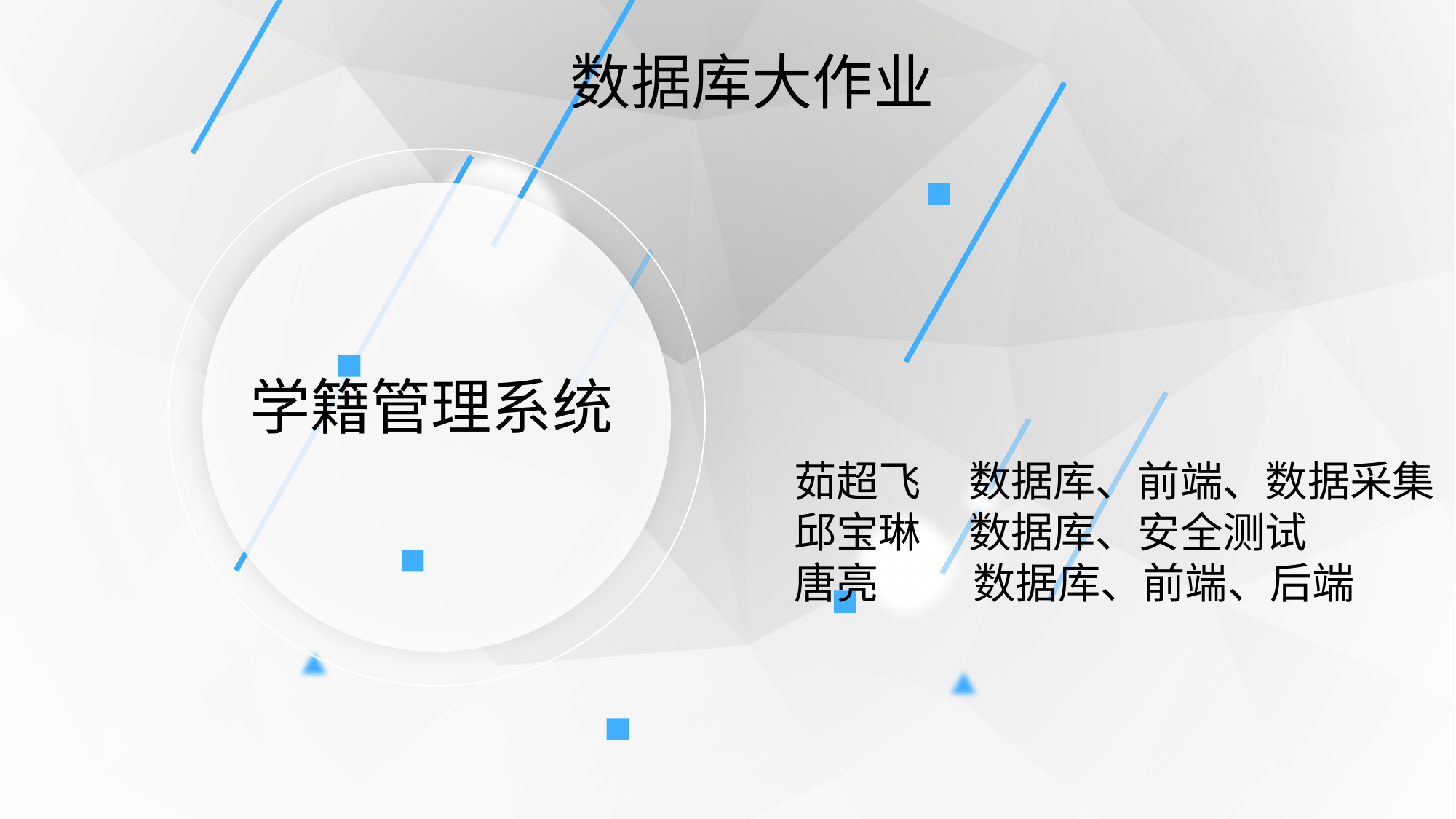

数据库大作业

学籍管理系统

茹超飞     数据库、前端、数据采集
邱宝琳     数据库、安全测试
唐亮          数据库、前端、后端